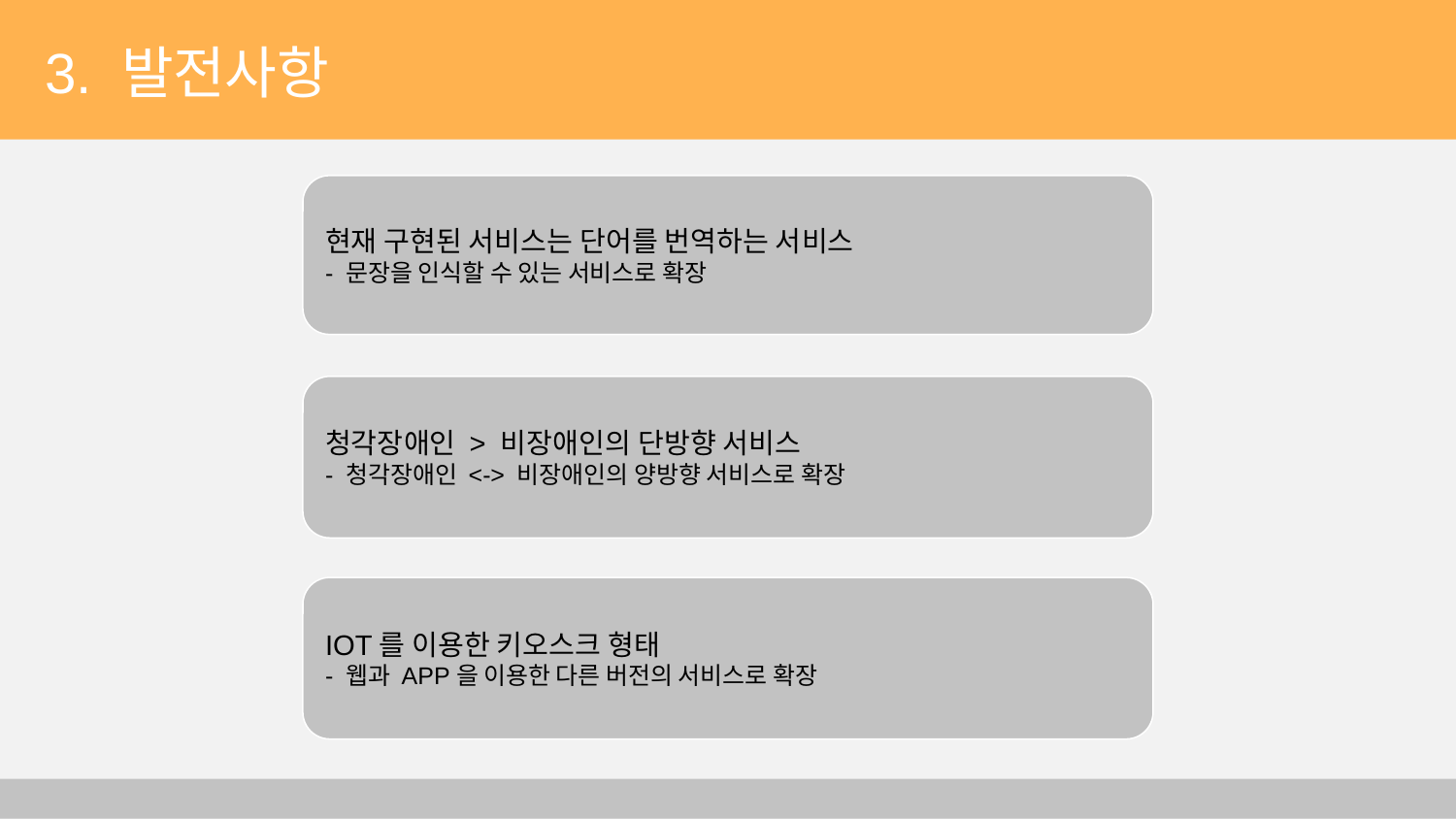

3. 발전사항
현재 구현된 서비스는 단어를 번역하는 서비스
- 문장을 인식할 수 있는 서비스로 확장
청각장애인 > 비장애인의 단방향 서비스
- 청각장애인 <-> 비장애인의 양방향 서비스로 확장
IOT를 이용한 키오스크 형태
- 웹과 APP을 이용한 다른 버전의 서비스로 확장